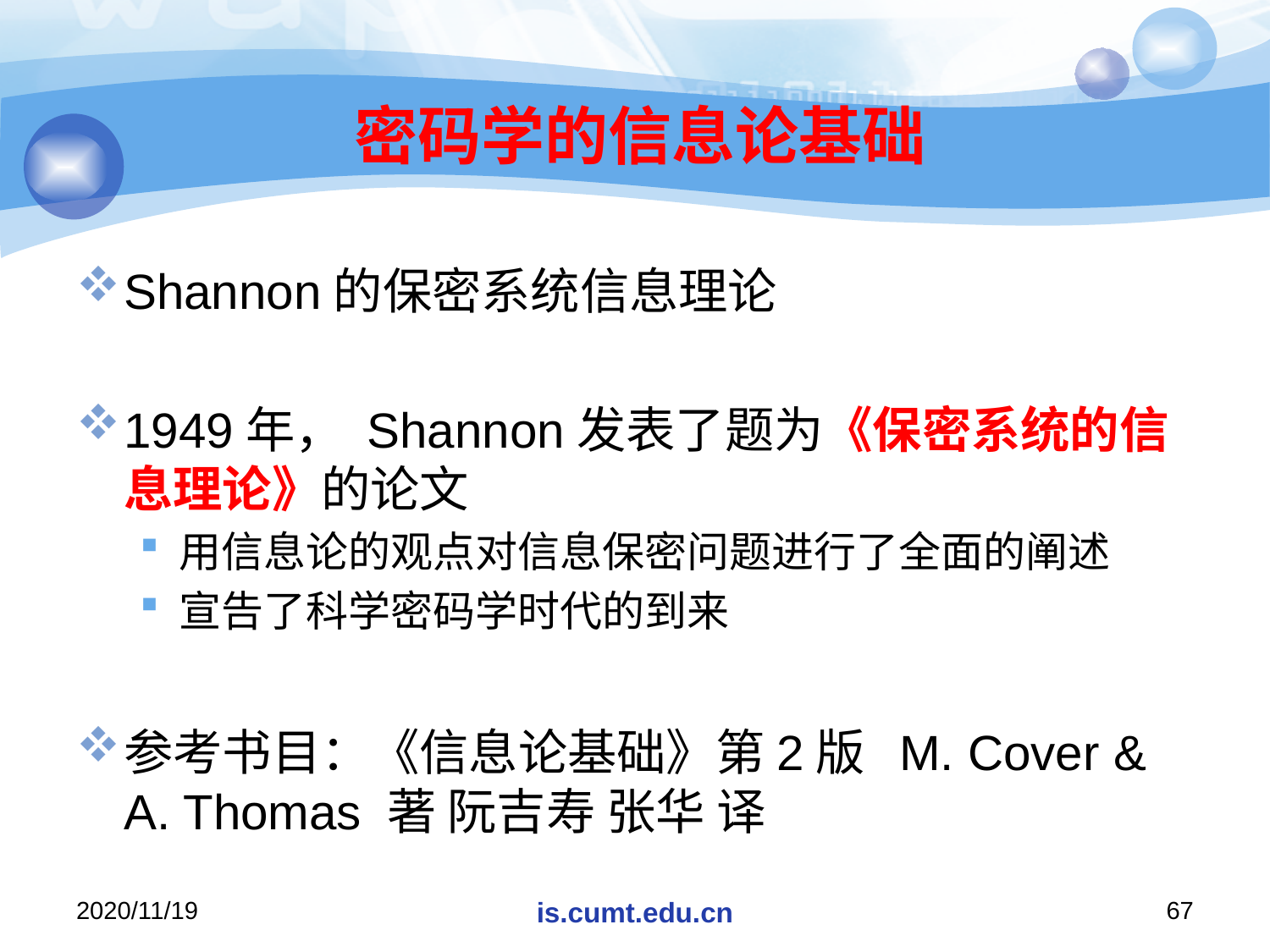

# 密码学的信息论基础
Shannon的保密系统信息理论

1949年， Shannon发表了题为《保密系统的信息理论》的论文
用信息论的观点对信息保密问题进行了全面的阐述
宣告了科学密码学时代的到来

参考书目：《信息论基础》第2版  M. Cover & A. Thomas 著 阮吉寿 张华 译
2020/11/19
is.cumt.edu.cn
67